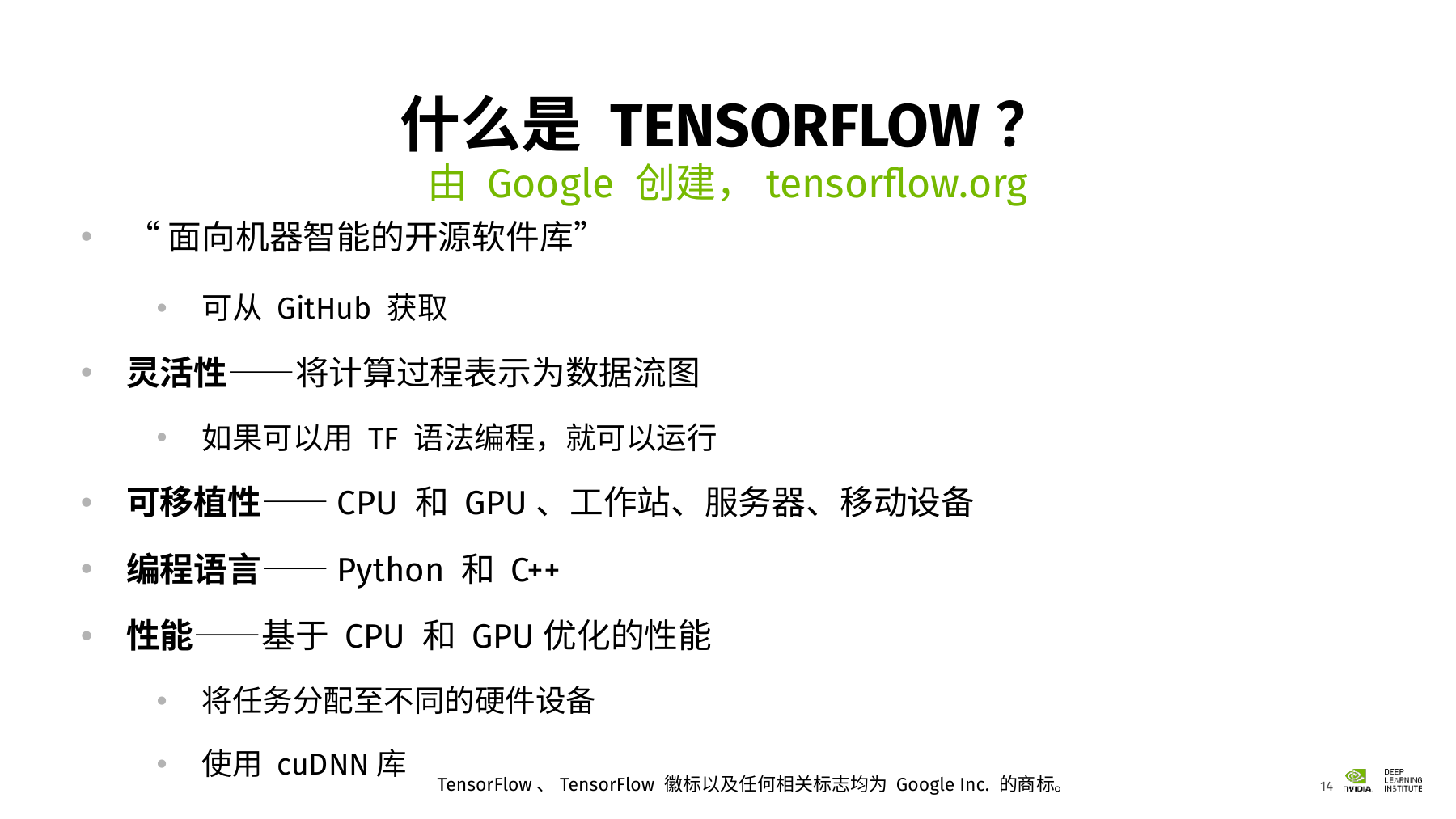

# 什么是 TENSORFLOW？
由 Google 创建，tensorflow.org
“面向机器智能的开源软件库”

可从 GitHub 获取
灵活性——将计算过程表示为数据流图
如果可以用 TF 语法编程，就可以运行
可移植性——CPU 和 GPU、工作站、服务器、移动设备
编程语言——Python 和 C++
性能——基于 CPU 和 GPU优化的性能
将任务分配至不同的硬件设备
使用 cuDNN库

TensorFlow、TensorFlow 徽标以及任何相关标志均为 Google Inc. 的商标。